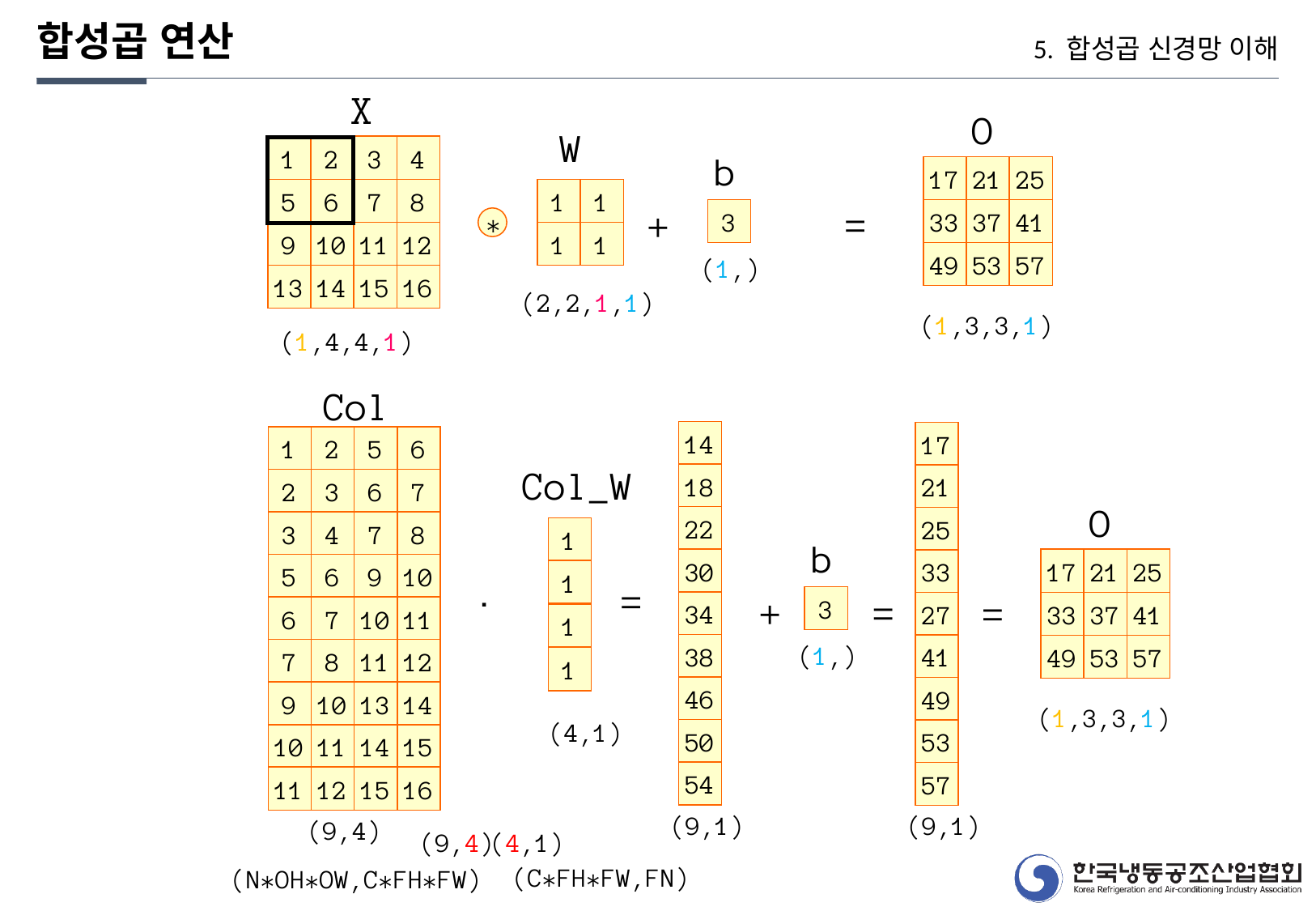

합성곱 연산
5. 합성곱 신경망 이해
X
O
W
1
2
3
4

b
17
21
25
5
6
7
8
1
1
=
+
3
33
37
41
*
9
10
11
12
1
1
49
53
57
(1,)
13
14
15
16
(2,2,1,1)
(1,3,3,1)
(1,4,4,1)
Col
14
17
1
2
5
6
Col_W
18
21
2
3
6
7
O
22
25
3
4
7
8
1
b
30
17
21
25
33
5
6
9
10
.
1
=
=
=
+
3
34
27
33
37
41
6
7
10
11
1
(1,)
38
41
49
53
57
7
8
11
12
1
46
49
9
10
13
14
(1,3,3,1)
(4,1)
50
53
10
11
14
15
54
57
11
12
15
16
(9,1)
(9,1)
(9,4)
(9,4)
(4,1)
(C*FH*FW,FN)
(N*OH*OW,C*FH*FW)